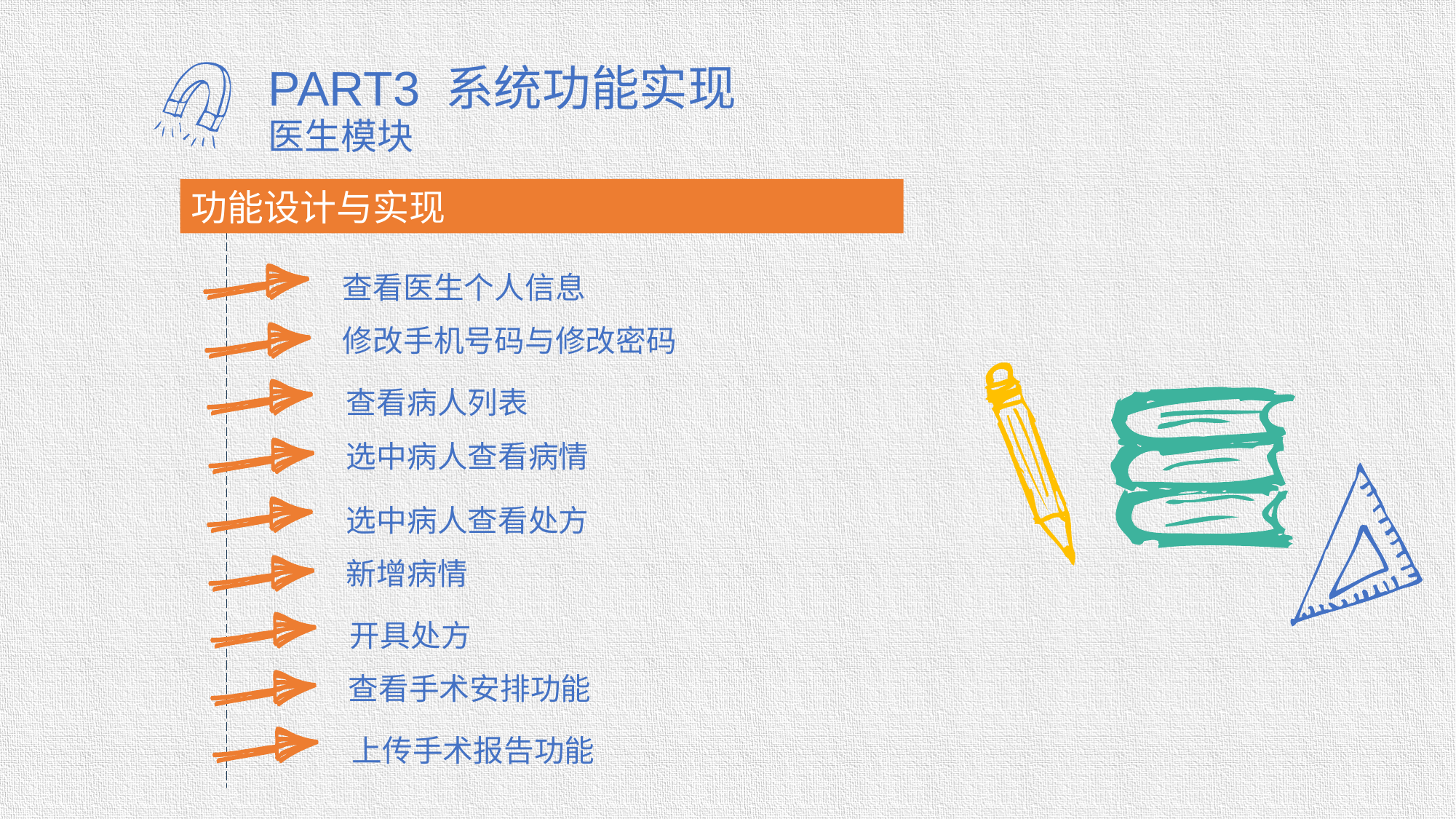

PART3 系统功能实现
医生模块

功能设计与实现

查看医生个人信息

修改手机号码与修改密码

查看病人列表

选中病人查看病情

选中病人查看处方

新增病情

开具处方

查看手术安排功能

上传手术报告功能